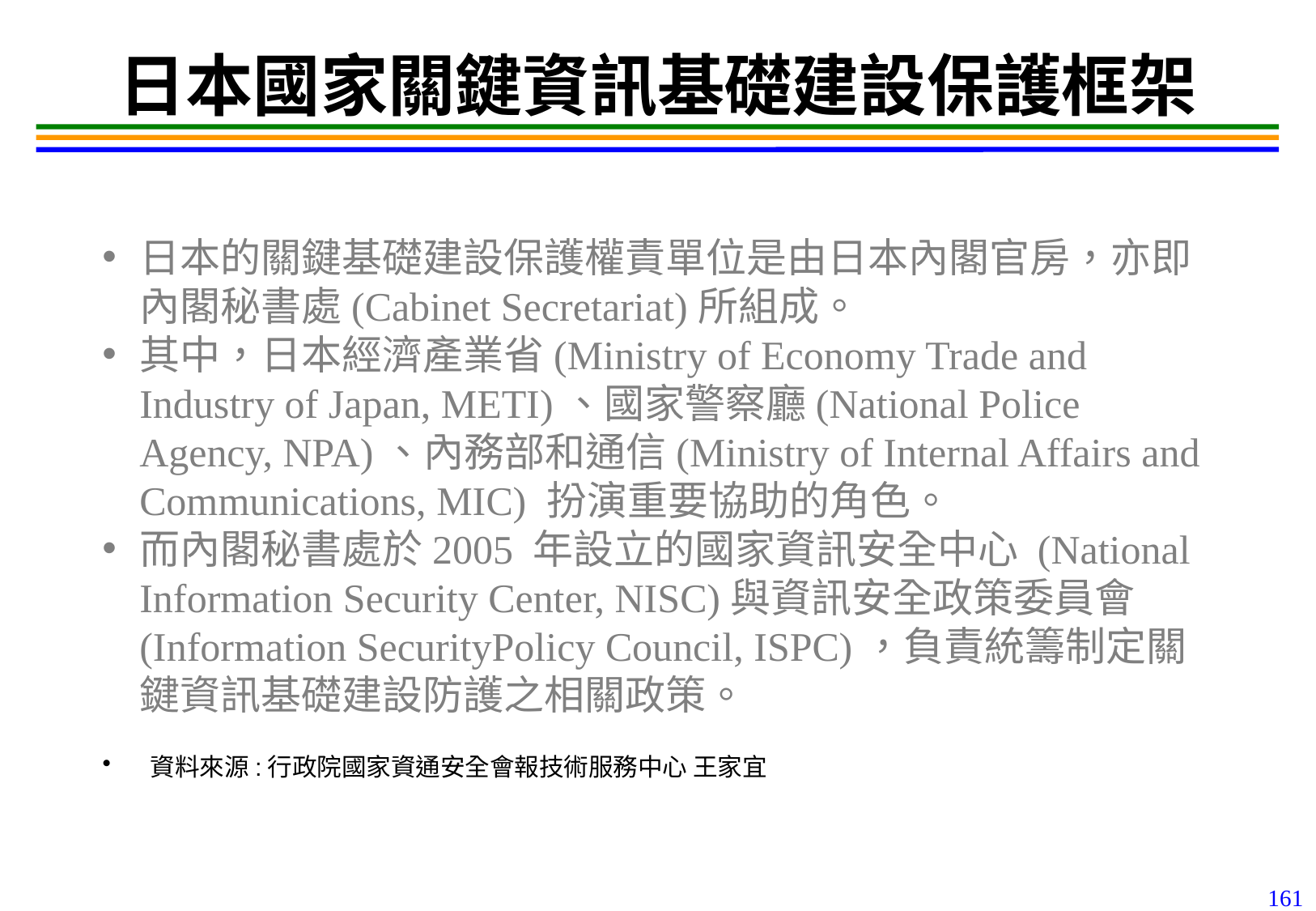

161
# 日本國家關鍵資訊基礎建設保護框架
日本的關鍵基礎建設保護權責單位是由日本內閣官房，亦即內閣秘書處(Cabinet Secretariat)所組成。
其中，日本經濟產業省(Ministry of Economy Trade and Industry of Japan, METI)、國家警察廳(National Police Agency, NPA)、內務部和通信(Ministry of Internal Affairs and Communications, MIC) 扮演重要協助的角色。
而內閣秘書處於2005 年設立的國家資訊安全中心 (National Information Security Center, NISC)與資訊安全政策委員會 (Information SecurityPolicy Council, ISPC)，負責統籌制定關鍵資訊基礎建設防護之相關政策。
資料來源:行政院國家資通安全會報技術服務中心 王家宜